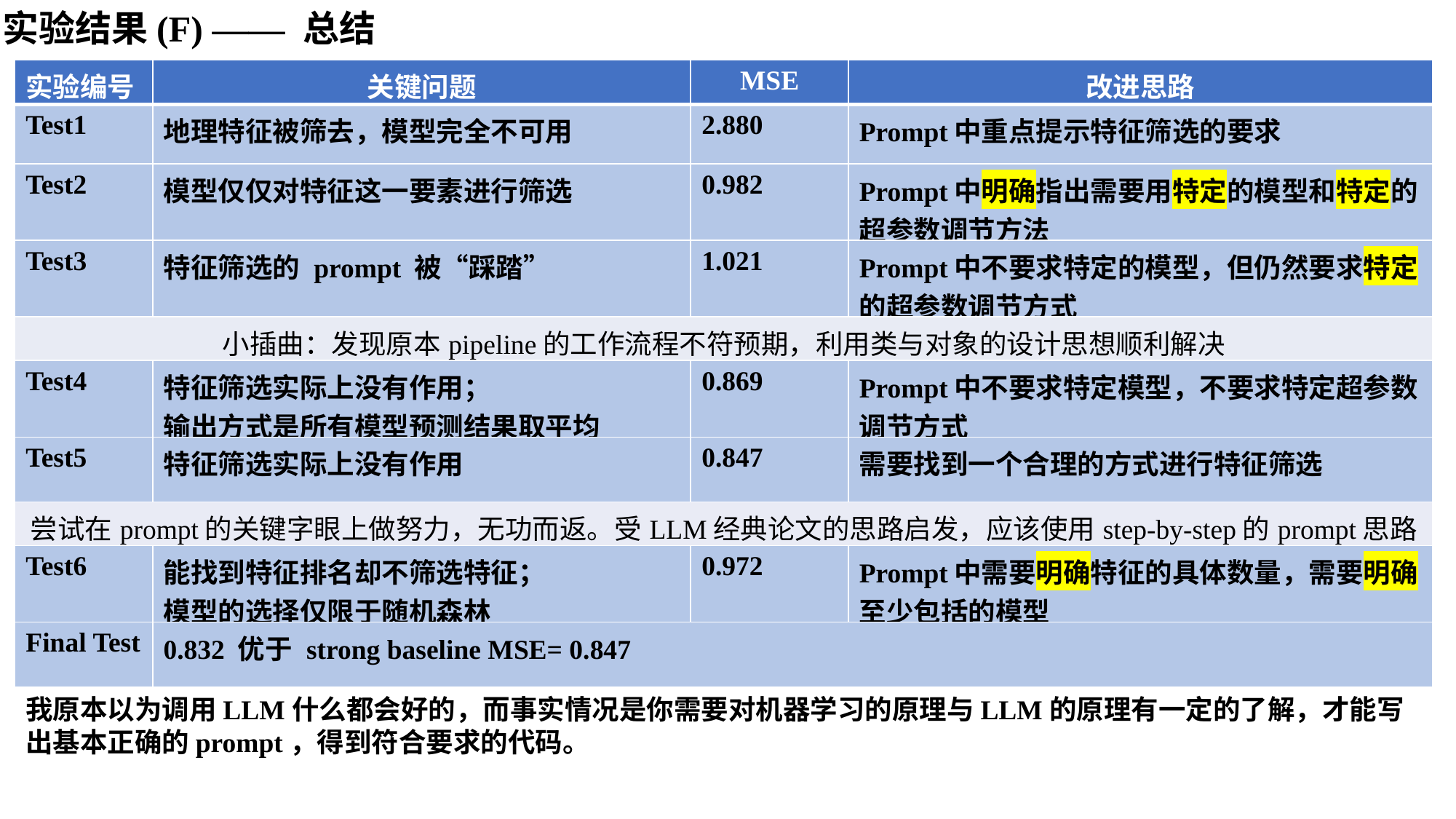

实验结果(F) —— 总结
| 实验编号 | 关键问题 | MSE | 改进思路 |
| --- | --- | --- | --- |
| Test1 | 地理特征被筛去，模型完全不可用 | 2.880 | Prompt中重点提示特征筛选的要求 |
| Test2 | 模型仅仅对特征这一要素进行筛选 | 0.982 | Prompt中明确指出需要用特定的模型和特定的超参数调节方法 |
| Test3 | 特征筛选的 prompt 被“踩踏” | 1.021 | Prompt中不要求特定的模型，但仍然要求特定的超参数调节方式 |
| 小插曲：发现原本pipeline的工作流程不符预期，利用类与对象的设计思想顺利解决 |  |  |  |
| Test4 | 特征筛选实际上没有作用； 输出方式是所有模型预测结果取平均 | 0.869 | Prompt中不要求特定模型，不要求特定超参数调节方式 |
| Test5 | 特征筛选实际上没有作用 | 0.847 | 需要找到一个合理的方式进行特征筛选 |
| 尝试在prompt的关键字眼上做努力，无功而返。受LLM经典论文的思路启发，应该使用step-by-step的prompt思路 |  |  |  |
| Test6 | 能找到特征排名却不筛选特征； 模型的选择仅限于随机森林 | 0.972 | Prompt中需要明确特征的具体数量，需要明确至少包括的模型 |
| Final Test | 0.832 优于 strong baseline MSE= 0.847 |  |  |
我原本以为调用LLM什么都会好的，而事实情况是你需要对机器学习的原理与LLM的原理有一定的了解，才能写出基本正确的prompt，得到符合要求的代码。